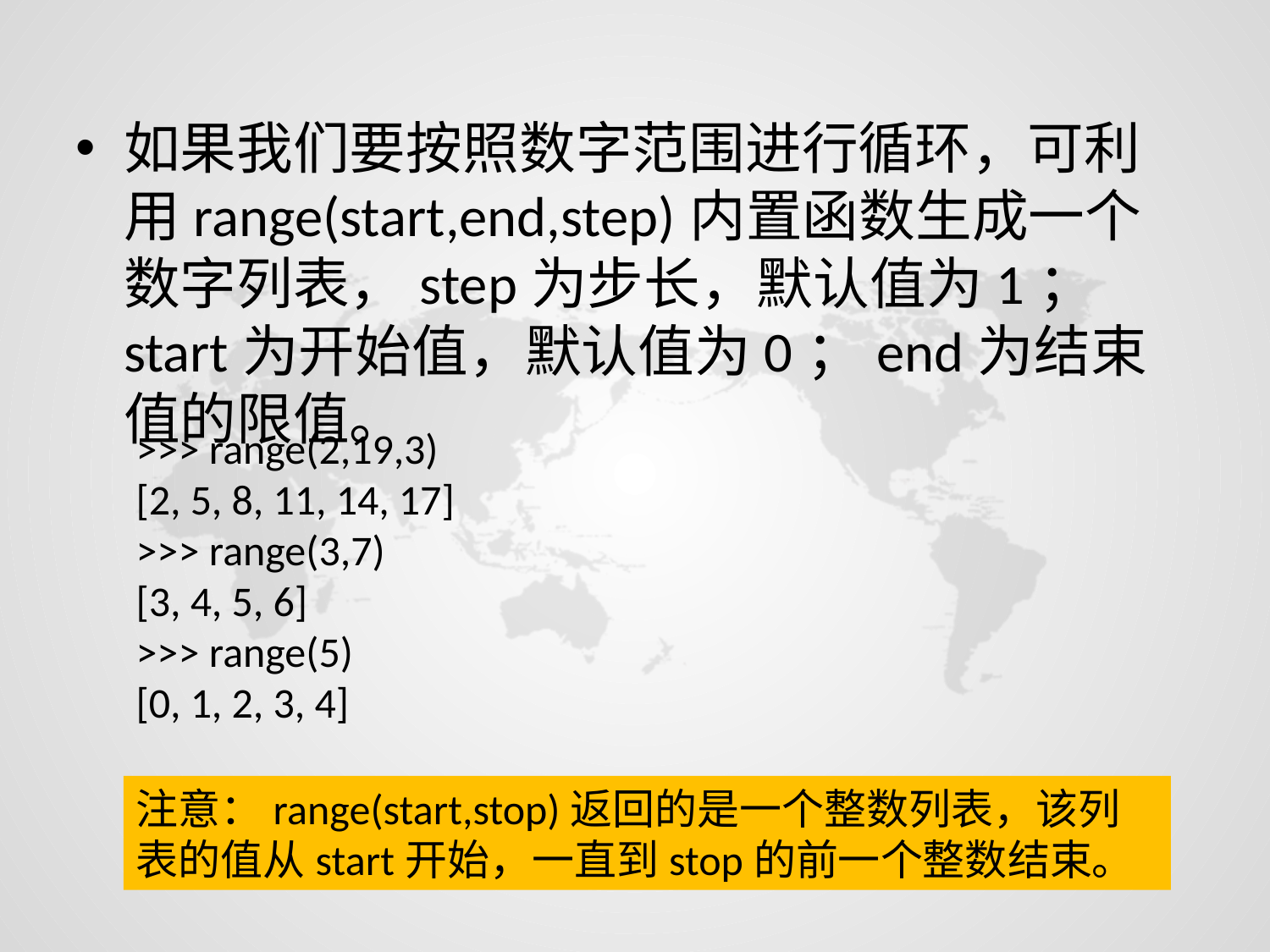

如果我们要按照数字范围进行循环，可利用range(start,end,step)内置函数生成一个数字列表，step为步长，默认值为1；start为开始值，默认值为0；end为结束值的限值。
>>> range(2,19,3)
[2, 5, 8, 11, 14, 17]
>>> range(3,7)
[3, 4, 5, 6]
>>> range(5)
[0, 1, 2, 3, 4]
注意：range(start,stop)返回的是一个整数列表，该列表的值从start开始，一直到stop的前一个整数结束。